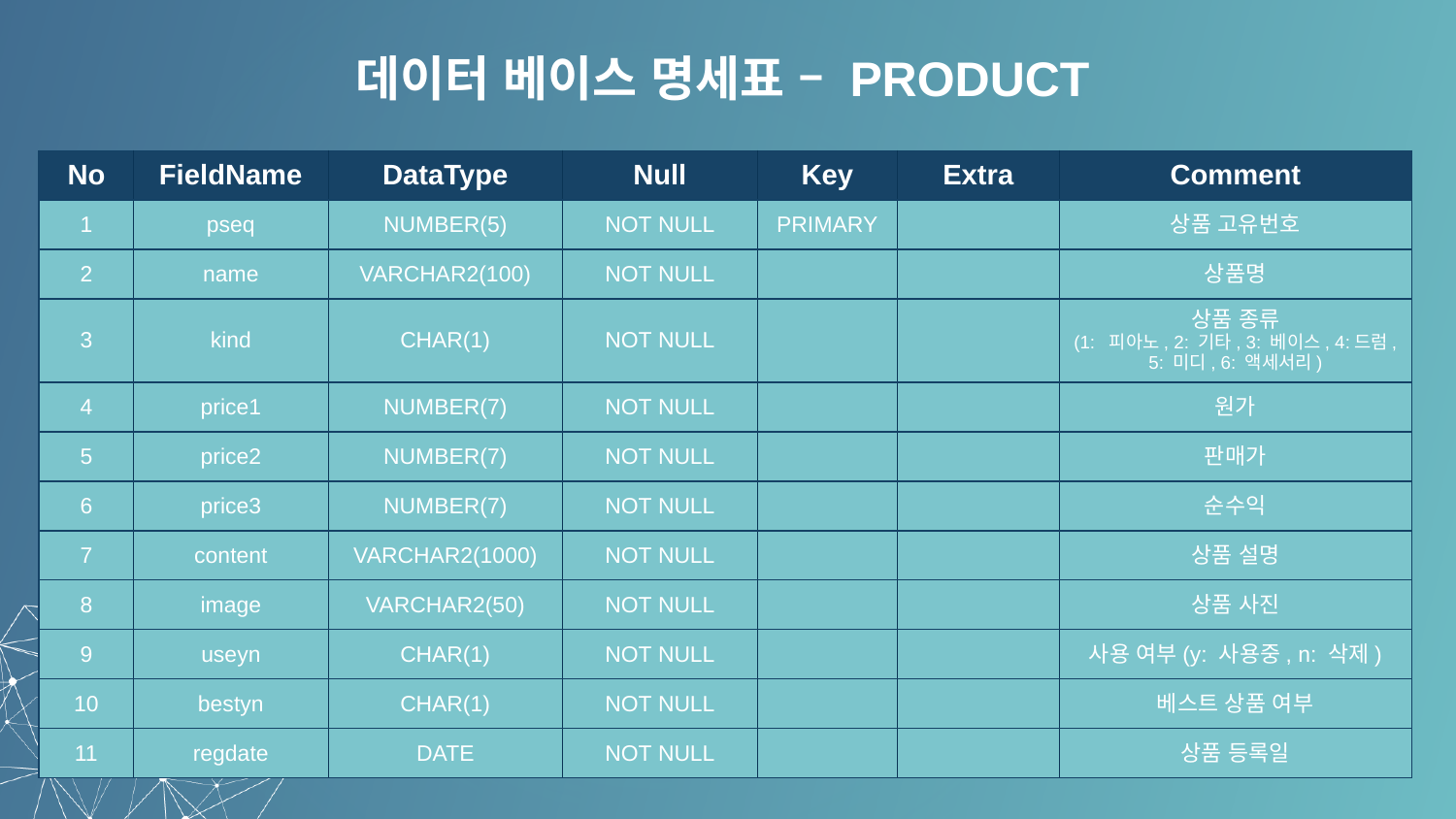

데이터 베이스 명세표 – PRODUCT
| No | FieldName | DataType | Null | Key | Extra | Comment |
| --- | --- | --- | --- | --- | --- | --- |
| 1 | pseq | NUMBER(5) | NOT NULL | PRIMARY |  | 상품 고유번호 |
| 2 | name | VARCHAR2(100) | NOT NULL |  |  | 상품명 |
| 3 | kind | CHAR(1) | NOT NULL |  |  | 상품 종류 (1: 피아노, 2: 기타, 3: 베이스, 4:드럼, 5: 미디, 6: 액세서리) |
| 4 | price1 | NUMBER(7) | NOT NULL |  |  | 원가 |
| 5 | price2 | NUMBER(7) | NOT NULL |  |  | 판매가 |
| 6 | price3 | NUMBER(7) | NOT NULL |  |  | 순수익 |
| 7 | content | VARCHAR2(1000) | NOT NULL |  |  | 상품 설명 |
| 8 | image | VARCHAR2(50) | NOT NULL |  |  | 상품 사진 |
| 9 | useyn | CHAR(1) | NOT NULL |  |  | 사용 여부(y: 사용중, n: 삭제) |
| 10 | bestyn | CHAR(1) | NOT NULL |  |  | 베스트 상품 여부 |
| 11 | regdate | DATE | NOT NULL |  |  | 상품 등록일 |